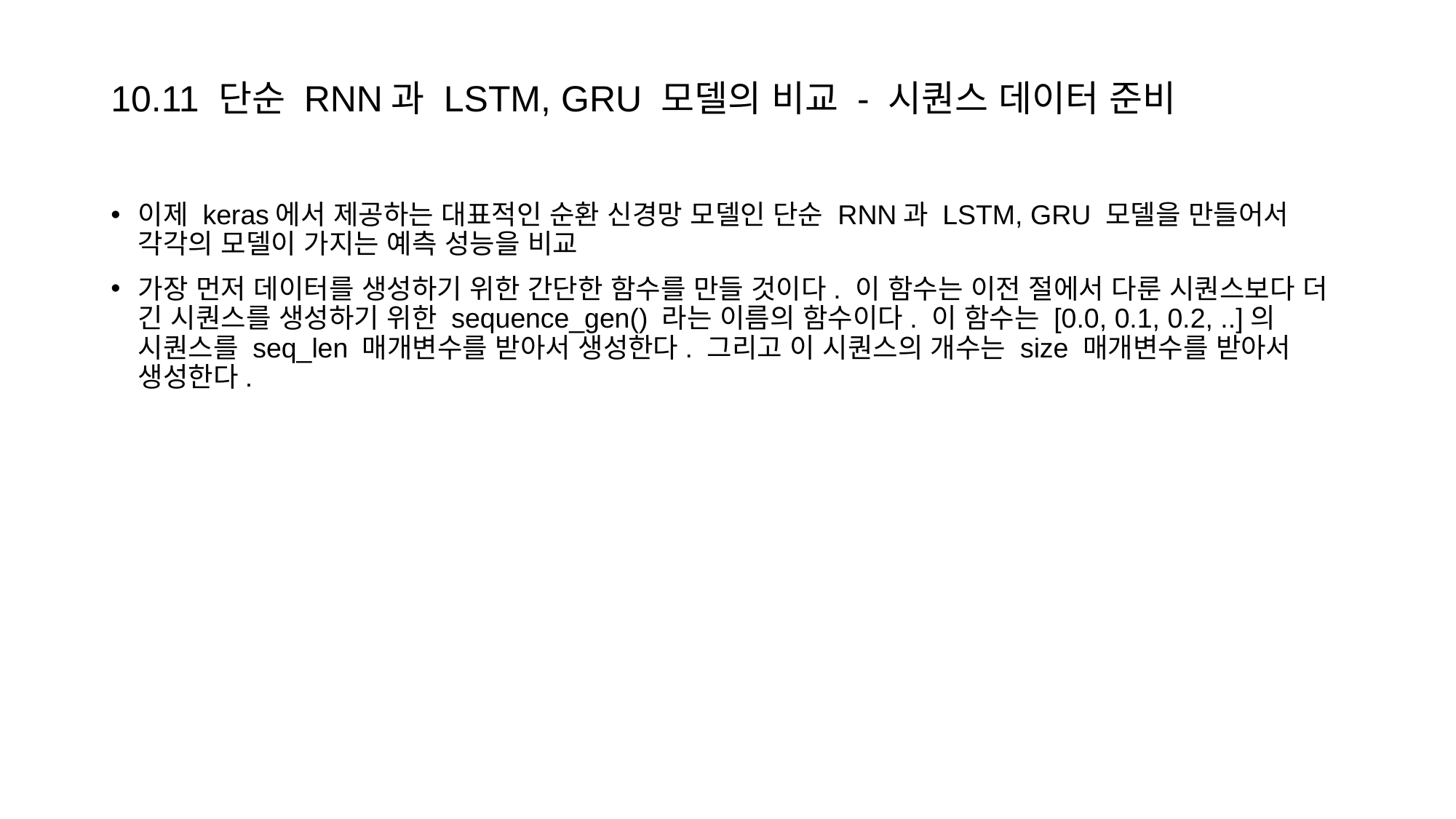

# 10.11 단순 RNN과 LSTM, GRU 모델의 비교 - 시퀀스 데이터 준비
이제 keras에서 제공하는 대표적인 순환 신경망 모델인 단순 RNN과 LSTM, GRU 모델을 만들어서 각각의 모델이 가지는 예측 성능을 비교
가장 먼저 데이터를 생성하기 위한 간단한 함수를 만들 것이다. 이 함수는 이전 절에서 다룬 시퀀스보다 더 긴 시퀀스를 생성하기 위한 sequence_gen() 라는 이름의 함수이다. 이 함수는 [0.0, 0.1, 0.2, ..]의 시퀀스를 seq_len 매개변수를 받아서 생성한다. 그리고 이 시퀀스의 개수는 size 매개변수를 받아서 생성한다.